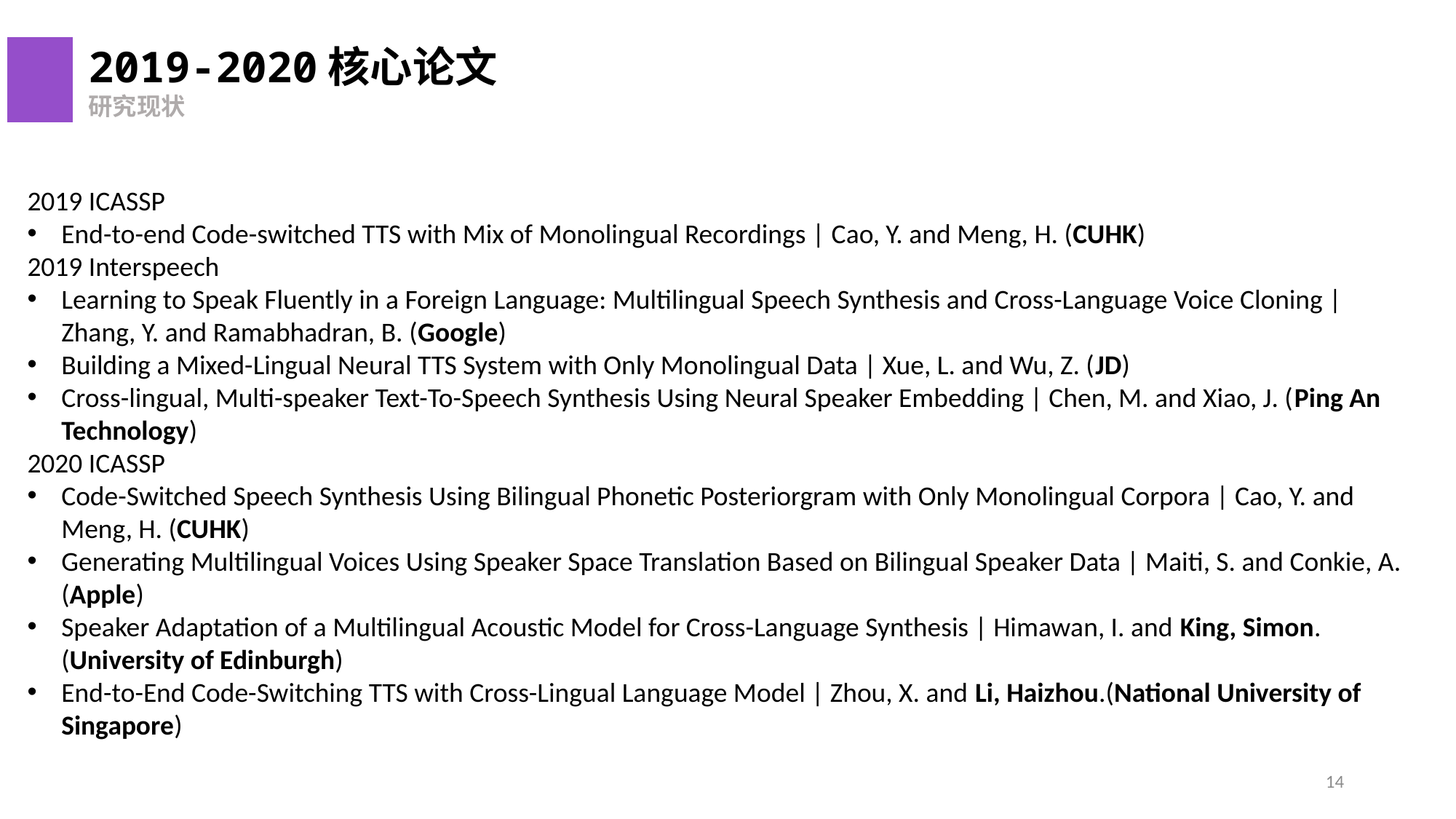

2019-2020核心论文
研究现状
2019 ICASSP
End-to-end Code-switched TTS with Mix of Monolingual Recordings | Cao, Y. and Meng, H. (CUHK)
2019 Interspeech
Learning to Speak Fluently in a Foreign Language: Multilingual Speech Synthesis and Cross-Language Voice Cloning | Zhang, Y. and Ramabhadran, B. (Google)
Building a Mixed-Lingual Neural TTS System with Only Monolingual Data | Xue, L. and Wu, Z. (JD)
Cross-lingual, Multi-speaker Text-To-Speech Synthesis Using Neural Speaker Embedding | Chen, M. and Xiao, J. (Ping An Technology)
2020 ICASSP
Code-Switched Speech Synthesis Using Bilingual Phonetic Posteriorgram with Only Monolingual Corpora | Cao, Y. and Meng, H. (CUHK)
Generating Multilingual Voices Using Speaker Space Translation Based on Bilingual Speaker Data | Maiti, S. and Conkie, A. (Apple)
Speaker Adaptation of a Multilingual Acoustic Model for Cross-Language Synthesis | Himawan, I. and King, Simon. (University of Edinburgh)
End-to-End Code-Switching TTS with Cross-Lingual Language Model | Zhou, X. and Li, Haizhou.(National University of Singapore)

14